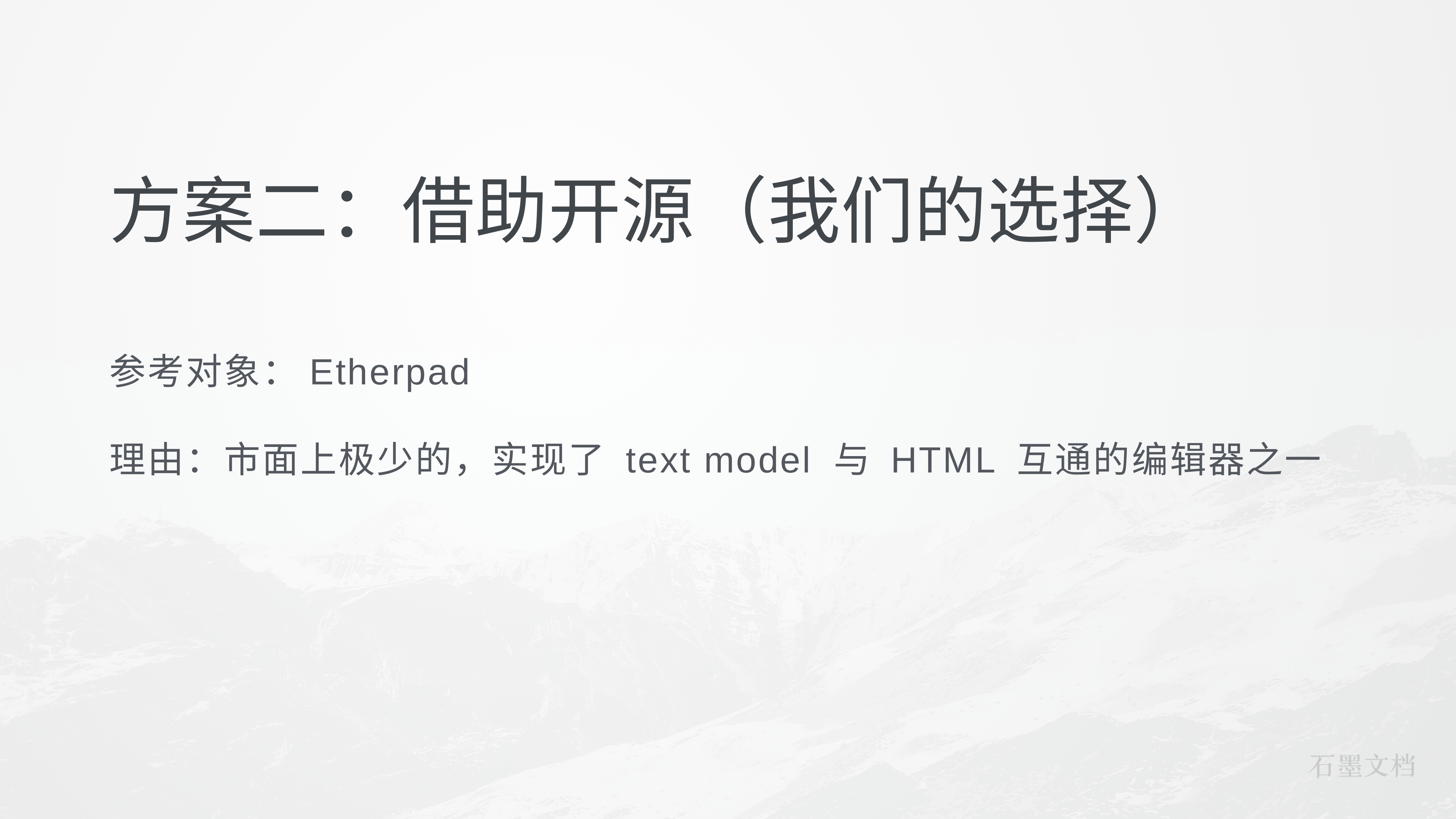

# 方案二：借助开源（我们的选择）
参考对象：Etherpad
理由：市面上极少的，实现了 text model 与 HTML 互通的编辑器之一